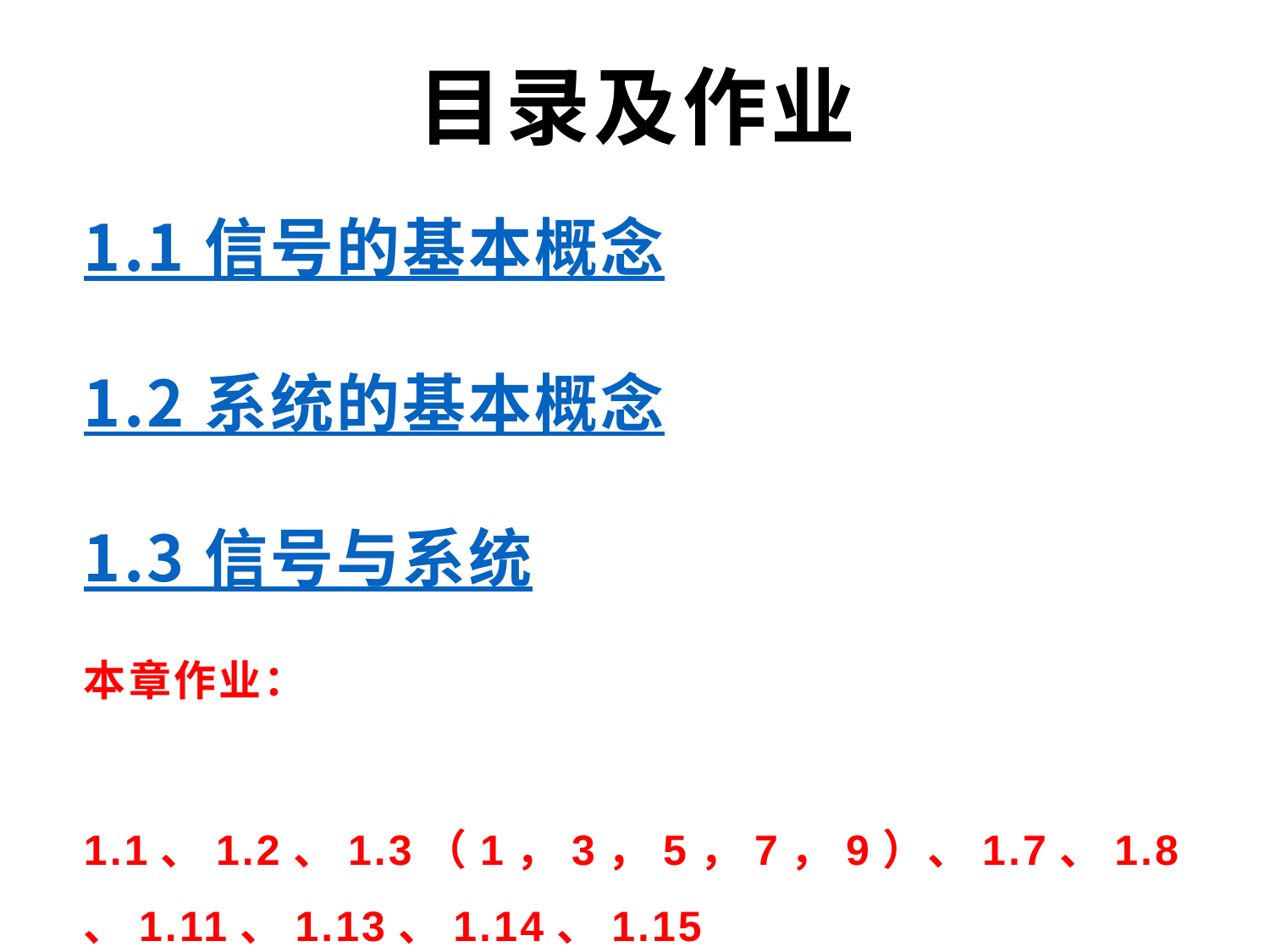

# 目录及作业
1.1 信号的基本概念
1.2 系统的基本概念
1.3 信号与系统
本章作业：
  1.1、1.2、1.3（1，3，5，7，9）、1.7、1.8、1.11、1.13、1.14、1.15